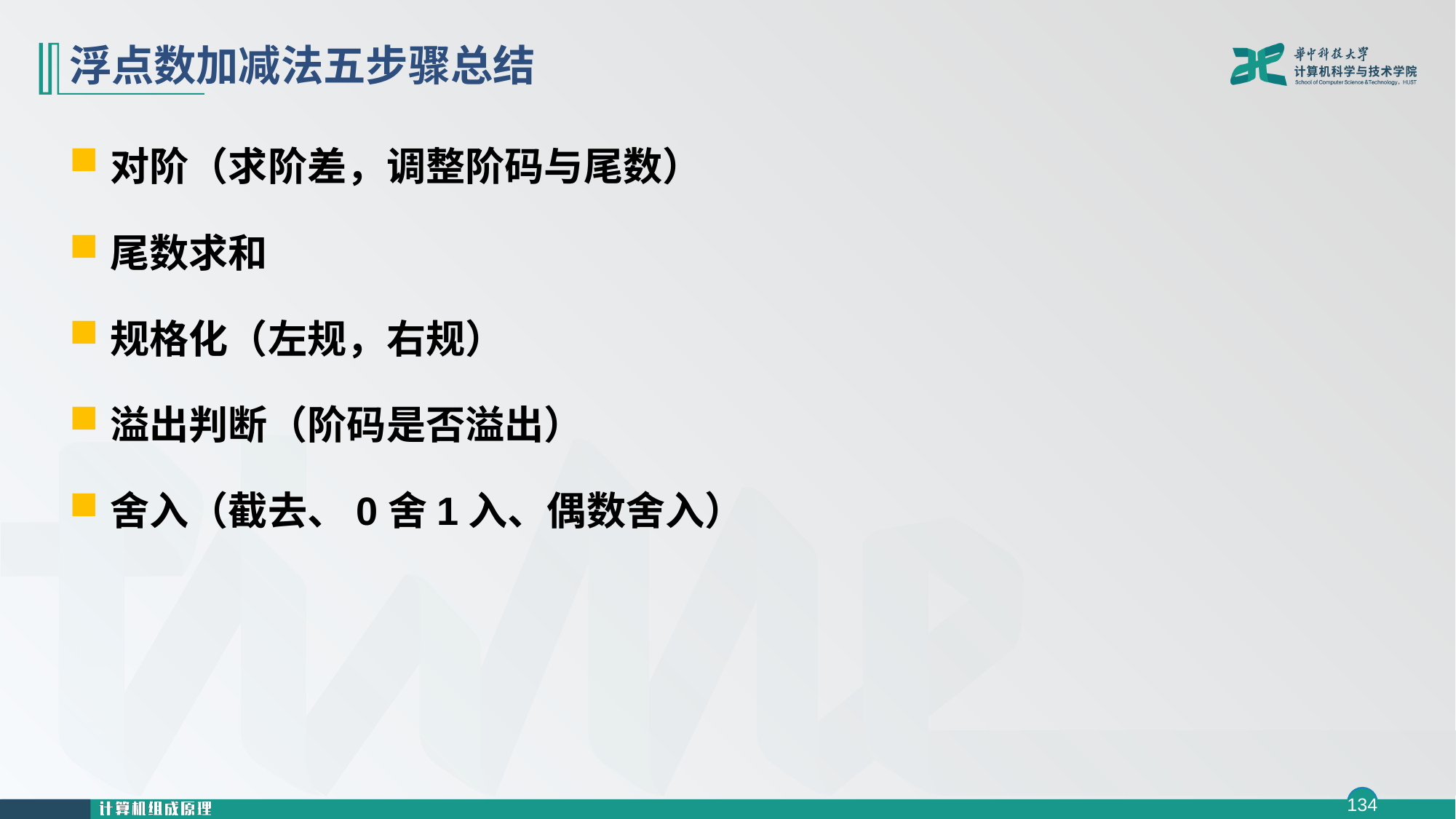

# 浮点数加减法五步骤总结
对阶（求阶差，调整阶码与尾数）
尾数求和
规格化（左规，右规）
溢出判断（阶码是否溢出）
舍入（截去、0舍1入、偶数舍入）